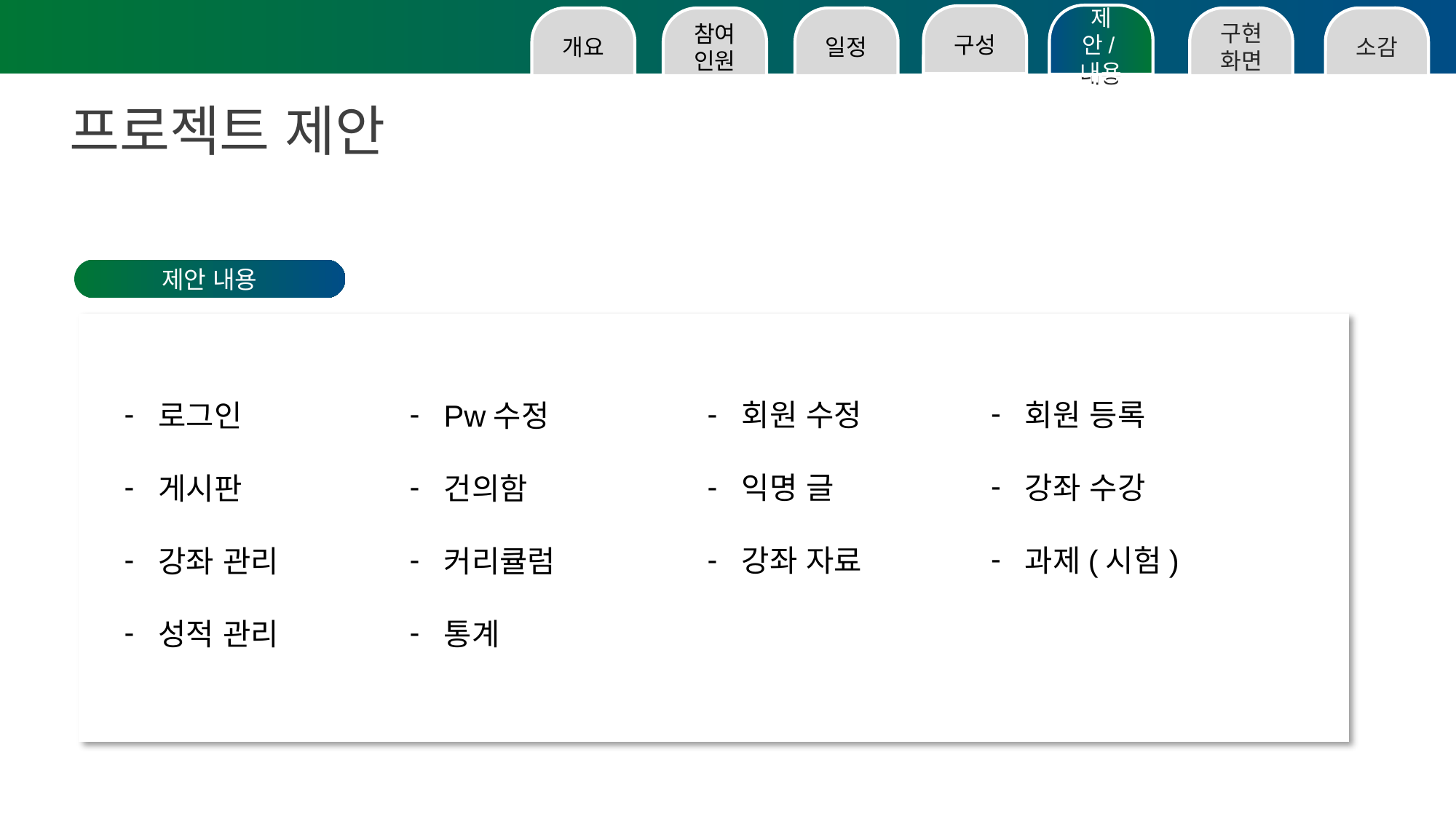

제안/내용
구성
개요
일정
구성
구현화면
소감
제안/내용
참여인원
프로젝트 제안
제안 내용

회원 등록
강좌 수강
과제(시험)

회원 수정
익명 글
강좌 자료
로그인
게시판
강좌 관리
성적 관리
Pw수정
건의함
커리큘럼
통계